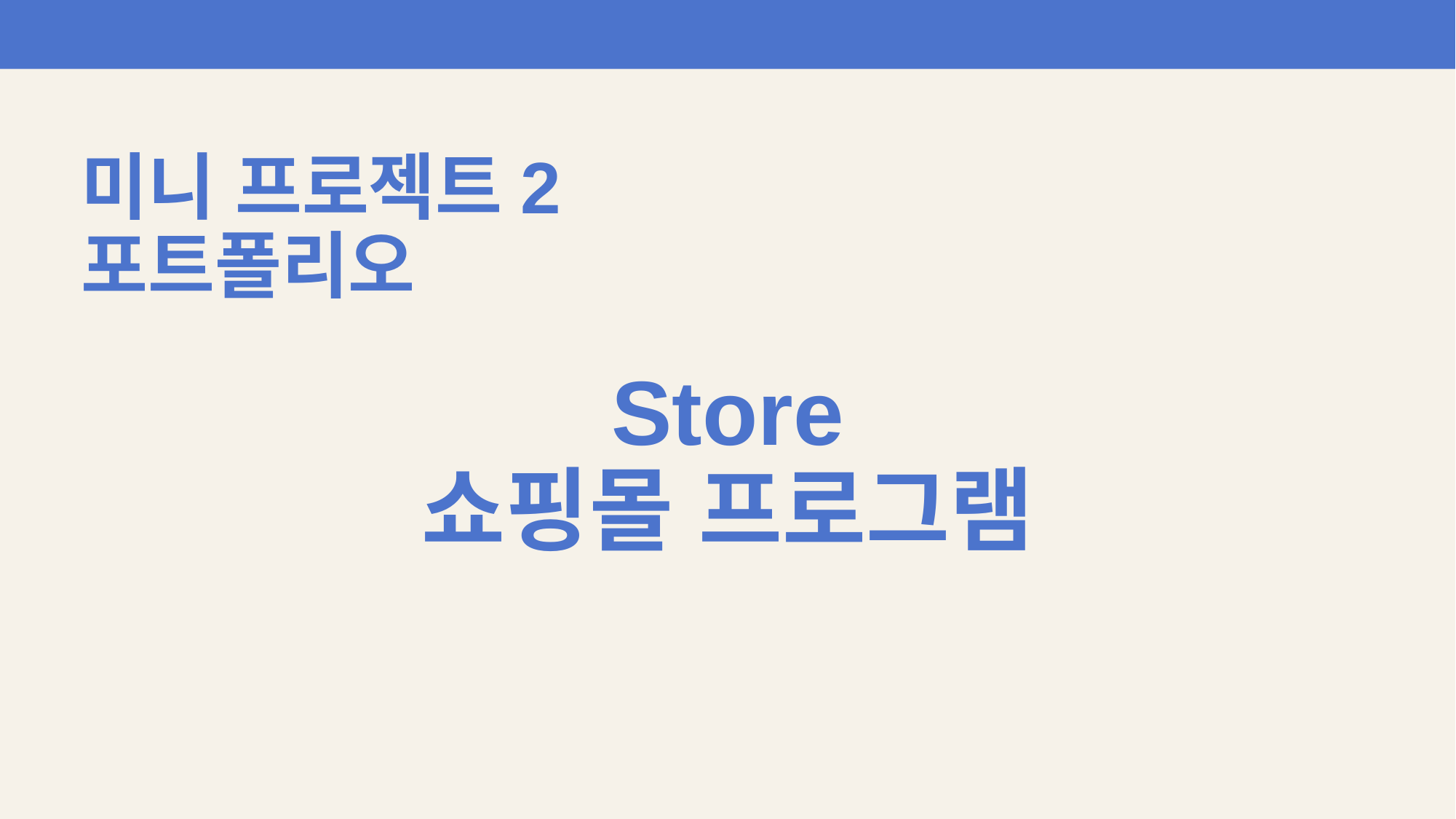

# 미니 프로젝트2 포트폴리오
Store
쇼핑몰 프로그램